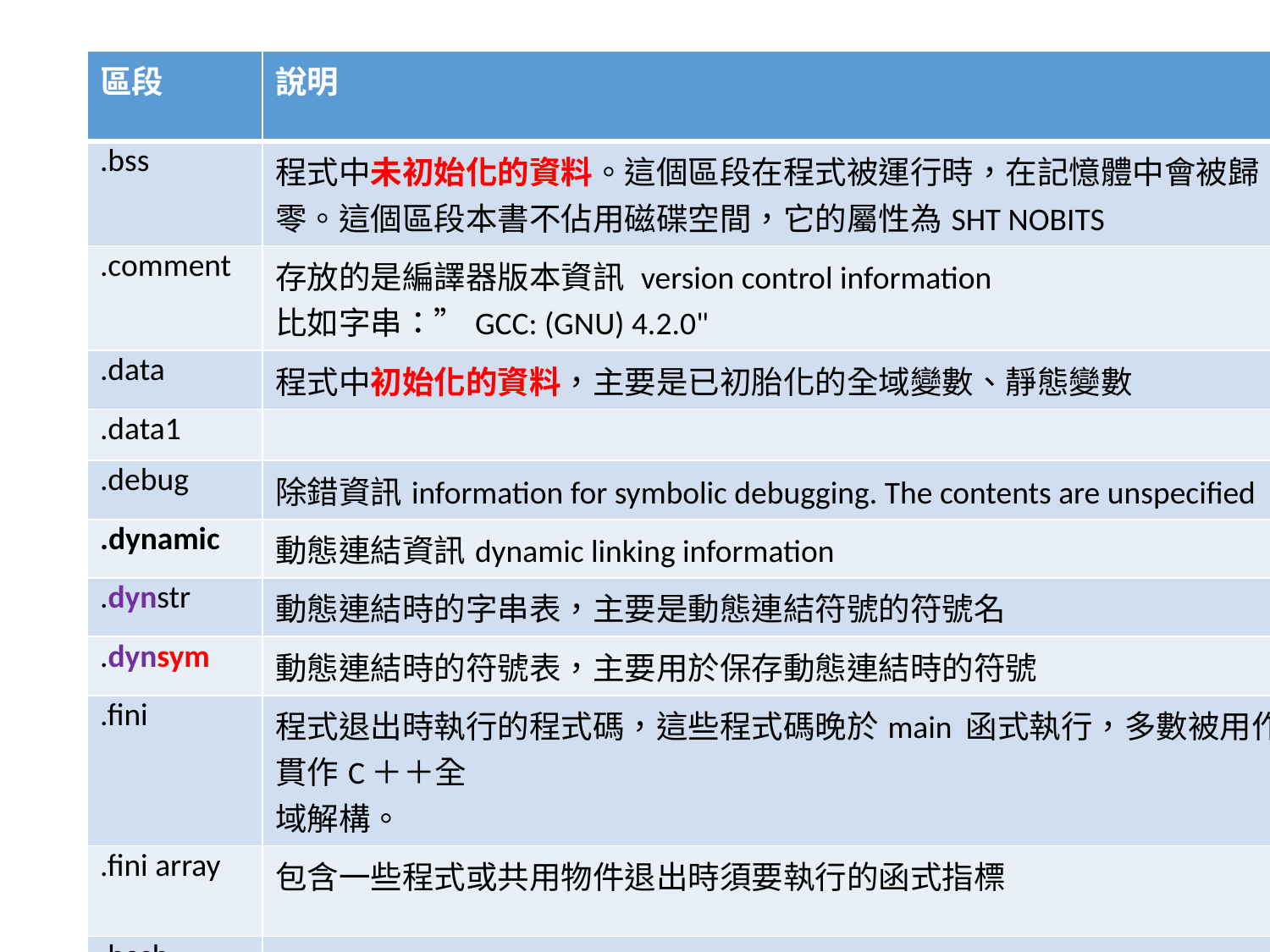

| 區段 | 說明 |
| --- | --- |
| .bss | 程式中未初始化的資料。這個區段在程式被運行時，在記憶體中會被歸零。這個區段本書不佔用磁碟空間，它的屬性為SHT NOBITS |
| .comment | 存放的是編譯器版本資訊 version control information 比如字串：”GCC: (GNU) 4.2.0" |
| .data | 程式中初始化的資料，主要是已初胎化的全域變數、靜態變數 |
| .data1 |  |
| .debug | 除錯資訊information for symbolic debugging. The contents are unspecified |
| .dynamic | 動態連結資訊dynamic linking information |
| .dynstr | 動態連結時的字串表，主要是動態連結符號的符號名 |
| .dynsym | 動態連結時的符號表，主要用於保存動態連結時的符號 |
| .fini | 程式退出時執行的程式碼，這些程式碼晚於main 函式執行，多數被用作貫作C＋＋全 域解構。 |
| .fini array | 包含一些程式或共用物件退出時須要執行的函式指標 |
| .hash | 符號表的雜湊表，主要用於加快符號搜尋 |